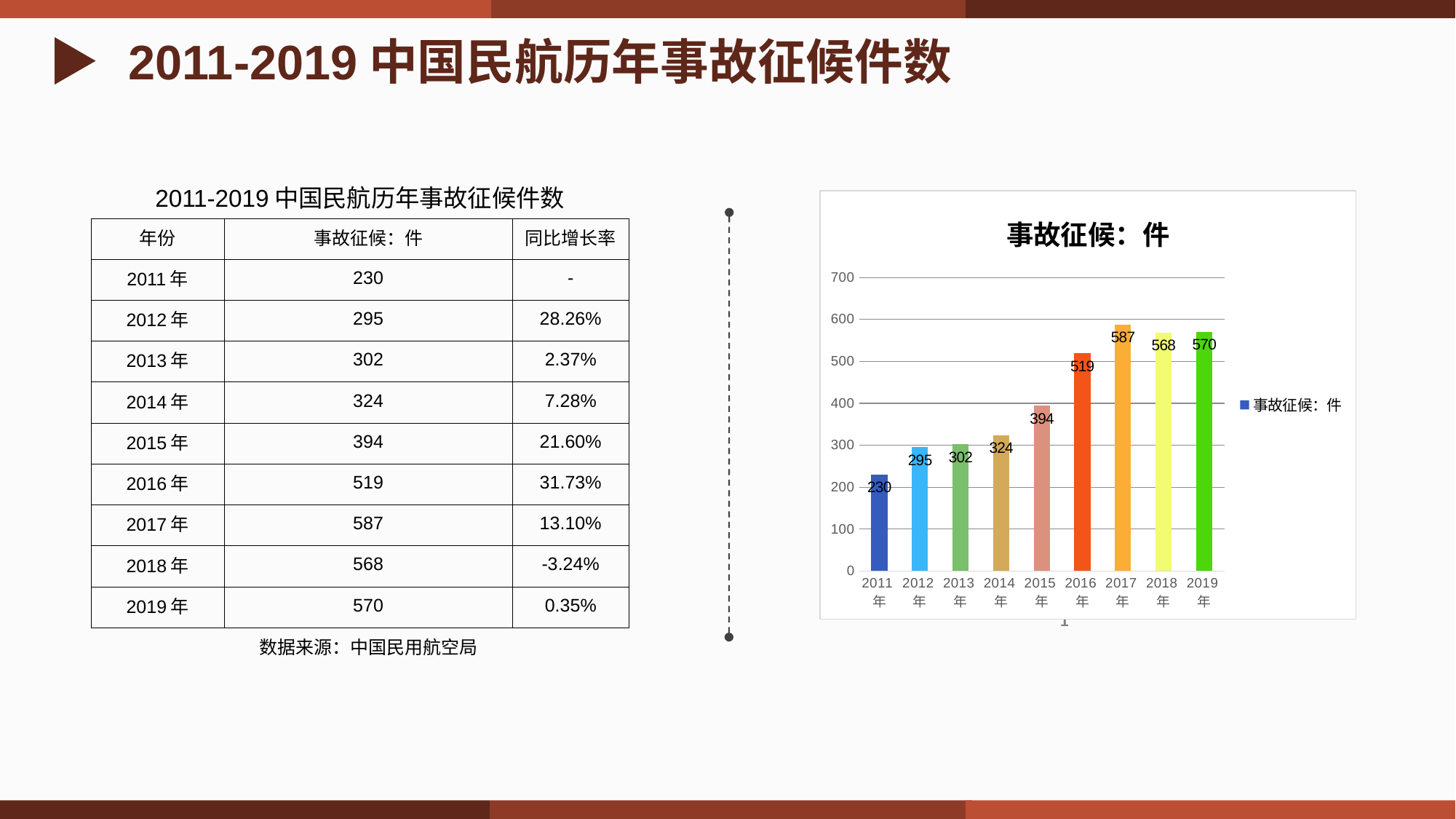

2011-2019中国民航历年事故征候件数

| 2011-2019中国民航历年事故征候件数 |  |  |
| --- | --- | --- |
| 年份 | 事故征候：件 | 同比增长率 |
| 2011年 | 230 | - |
| 2012年 | 295 | 28.26% |
| 2013年 | 302 | 2.37% |
| 2014年 | 324 | 7.28% |
| 2015年 | 394 | 21.60% |
| 2016年 | 519 | 31.73% |
| 2017年 | 587 | 13.10% |
| 2018年 | 568 | -3.24% |
| 2019年 | 570 | 0.35% |
|  | 数据来源：中国民用航空局 |  |

### Chart:

| Category | 事故征候：件 |
|---|---|
| 2011年 | 230.0 |
| 2012年 | 295.0 |
| 2013年 | 302.0 |
| 2014年 | 324.0 |
| 2015年 | 394.0 |
| 2016年 | 519.0 |
| 2017年 | 587.0 |
| 2018年 | 568.0 |
| 2019年 | 570.0 |

### Chart

| Category |  |  |  |  |  |
|---|---|---|---|---|---|